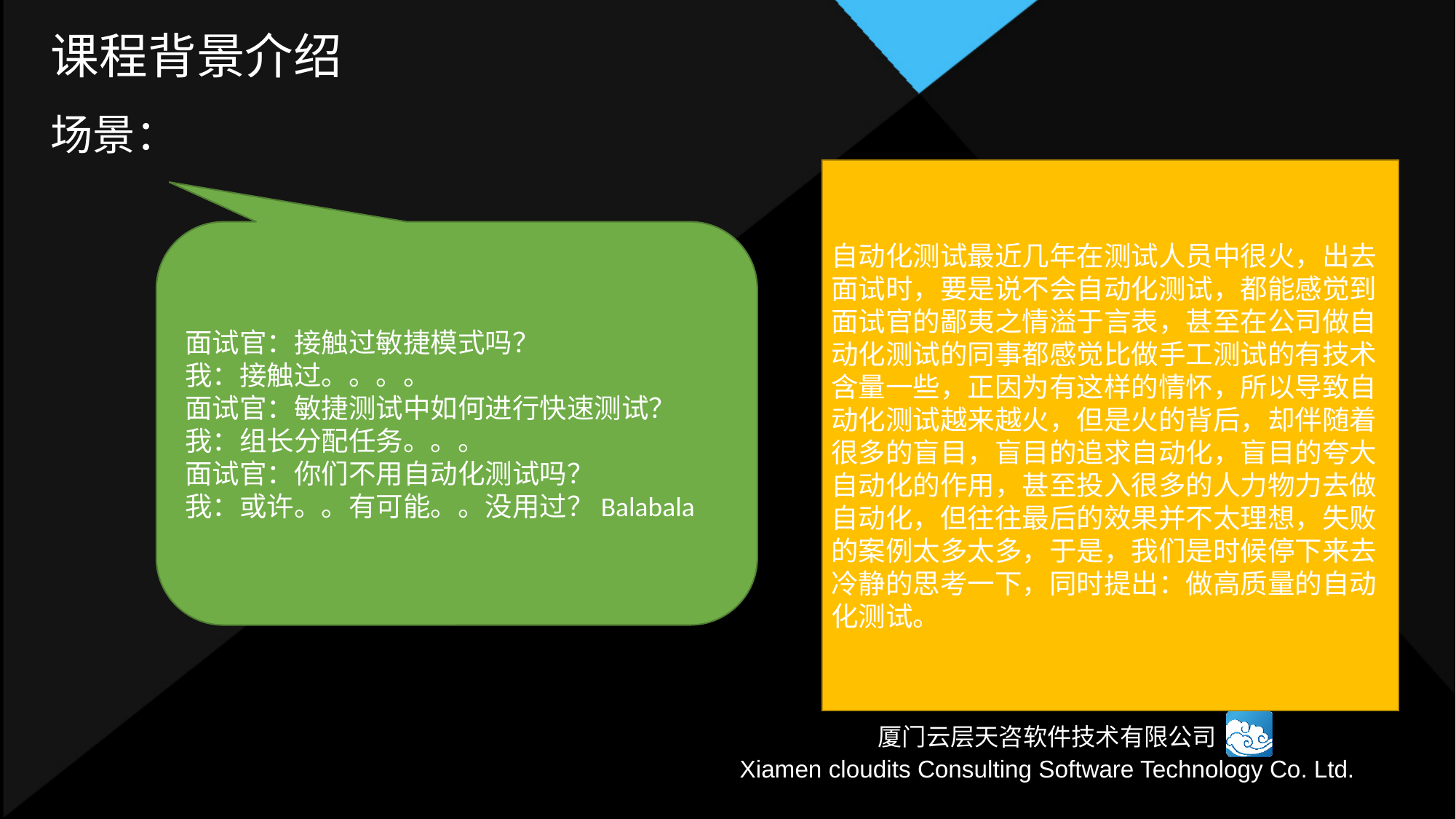

# 课程背景介绍
场景：

自动化测试最近几年在测试人员中很火，出去面试时，要是说不会自动化测试，都能感觉到面试官的鄙夷之情溢于言表，甚至在公司做自动化测试的同事都感觉比做手工测试的有技术含量一些，正因为有这样的情怀，所以导致自动化测试越来越火，但是火的背后，却伴随着很多的盲目，盲目的追求自动化，盲目的夸大自动化的作用，甚至投入很多的人力物力去做自动化，但往往最后的效果并不太理想，失败的案例太多太多，于是，我们是时候停下来去冷静的思考一下，同时提出：做高质量的自动化测试。
面试官：接触过敏捷模式吗？
我：接触过。。。。
面试官：敏捷测试中如何进行快速测试？
我：组长分配任务。。。
面试官：你们不用自动化测试吗？
我：或许。。有可能。。没用过？Balabala